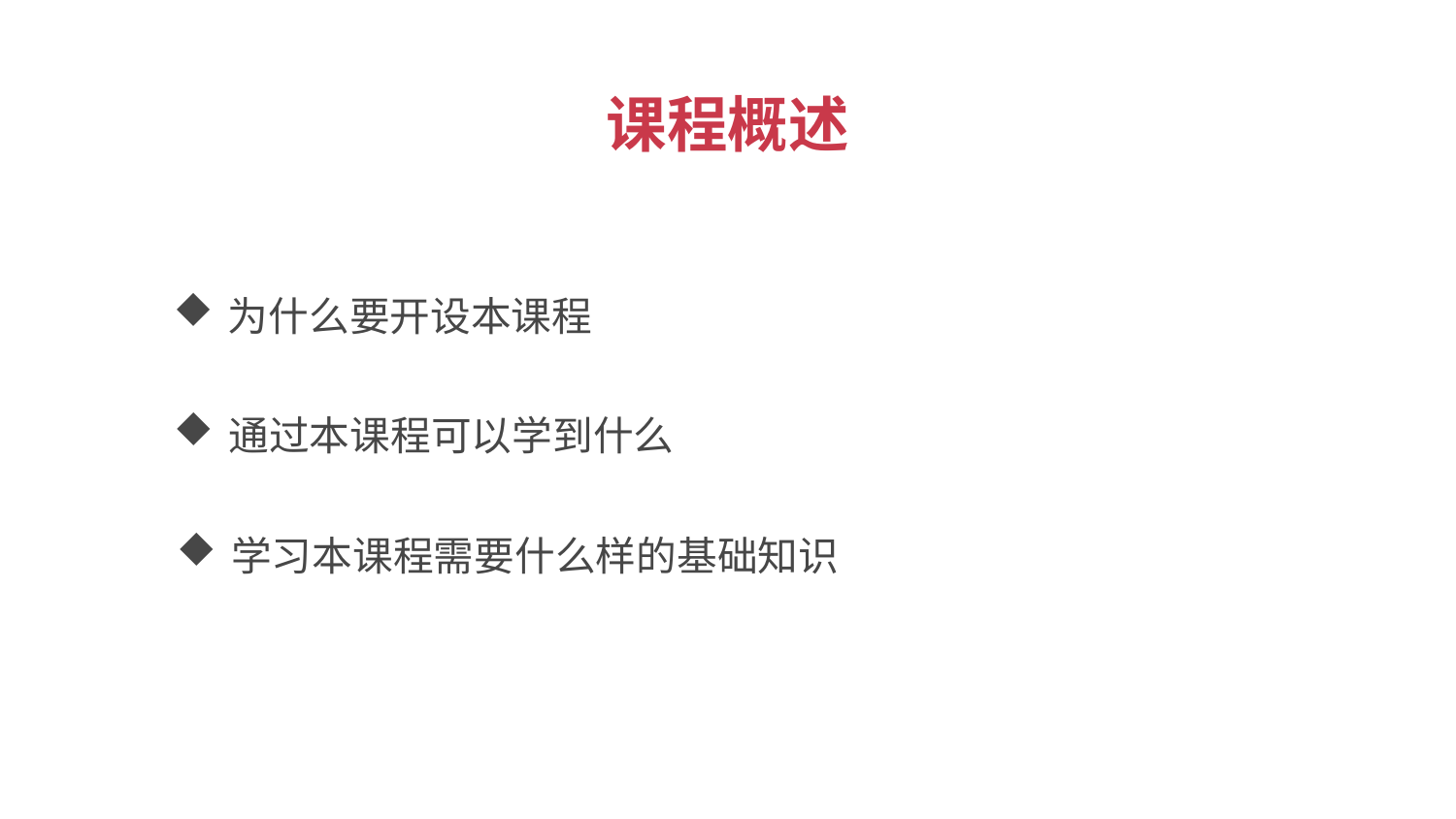

课程概述
为什么要开设本课程
通过本课程可以学到什么
学习本课程需要什么样的基础知识